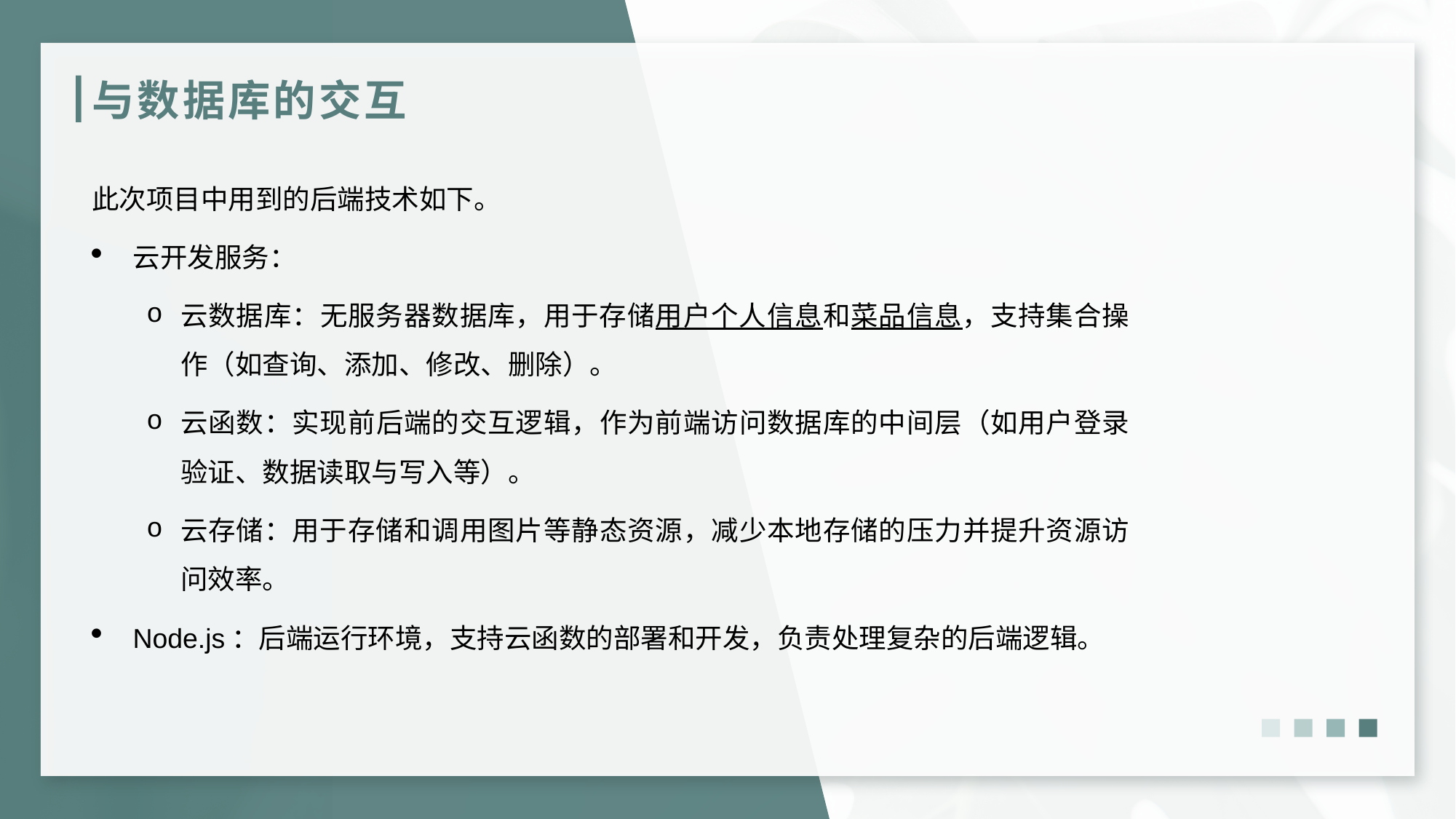

# 与数据库的交互
此次项目中用到的后端技术如下。
云开发服务：
云数据库：无服务器数据库，用于存储用户个人信息和菜品信息，支持集合操作（如查询、添加、修改、删除）。
云函数：实现前后端的交互逻辑，作为前端访问数据库的中间层（如用户登录验证、数据读取与写入等）。
云存储：用于存储和调用图片等静态资源，减少本地存储的压力并提升资源访问效率。
Node.js：后端运行环境，支持云函数的部署和开发，负责处理复杂的后端逻辑。